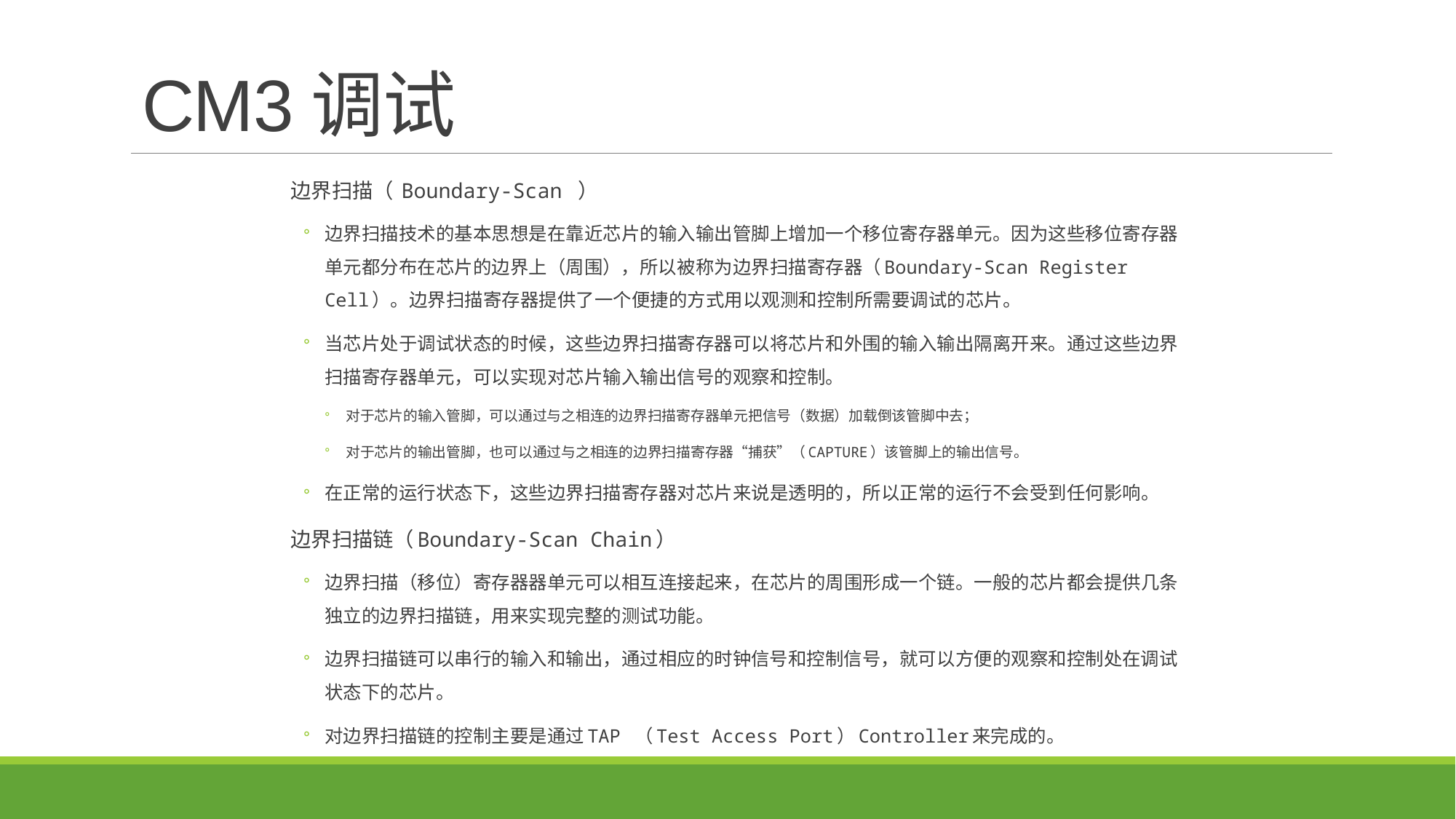

# CM3调试
边界扫描（ Boundary-Scan ）
边界扫描技术的基本思想是在靠近芯片的输入输出管脚上增加一个移位寄存器单元。因为这些移位寄存器单元都分布在芯片的边界上（周围），所以被称为边界扫描寄存器（Boundary-Scan Register Cell）。边界扫描寄存器提供了一个便捷的方式用以观测和控制所需要调试的芯片。
当芯片处于调试状态的时候，这些边界扫描寄存器可以将芯片和外围的输入输出隔离开来。通过这些边界扫描寄存器单元，可以实现对芯片输入输出信号的观察和控制。
对于芯片的输入管脚，可以通过与之相连的边界扫描寄存器单元把信号（数据）加载倒该管脚中去；
对于芯片的输出管脚，也可以通过与之相连的边界扫描寄存器“捕获”（CAPTURE）该管脚上的输出信号。
在正常的运行状态下，这些边界扫描寄存器对芯片来说是透明的，所以正常的运行不会受到任何影响。
边界扫描链（Boundary-Scan Chain）
边界扫描（移位）寄存器器单元可以相互连接起来，在芯片的周围形成一个链。一般的芯片都会提供几条独立的边界扫描链，用来实现完整的测试功能。
边界扫描链可以串行的输入和输出，通过相应的时钟信号和控制信号，就可以方便的观察和控制处在调试状态下的芯片。
对边界扫描链的控制主要是通过TAP （Test Access Port）Controller来完成的。